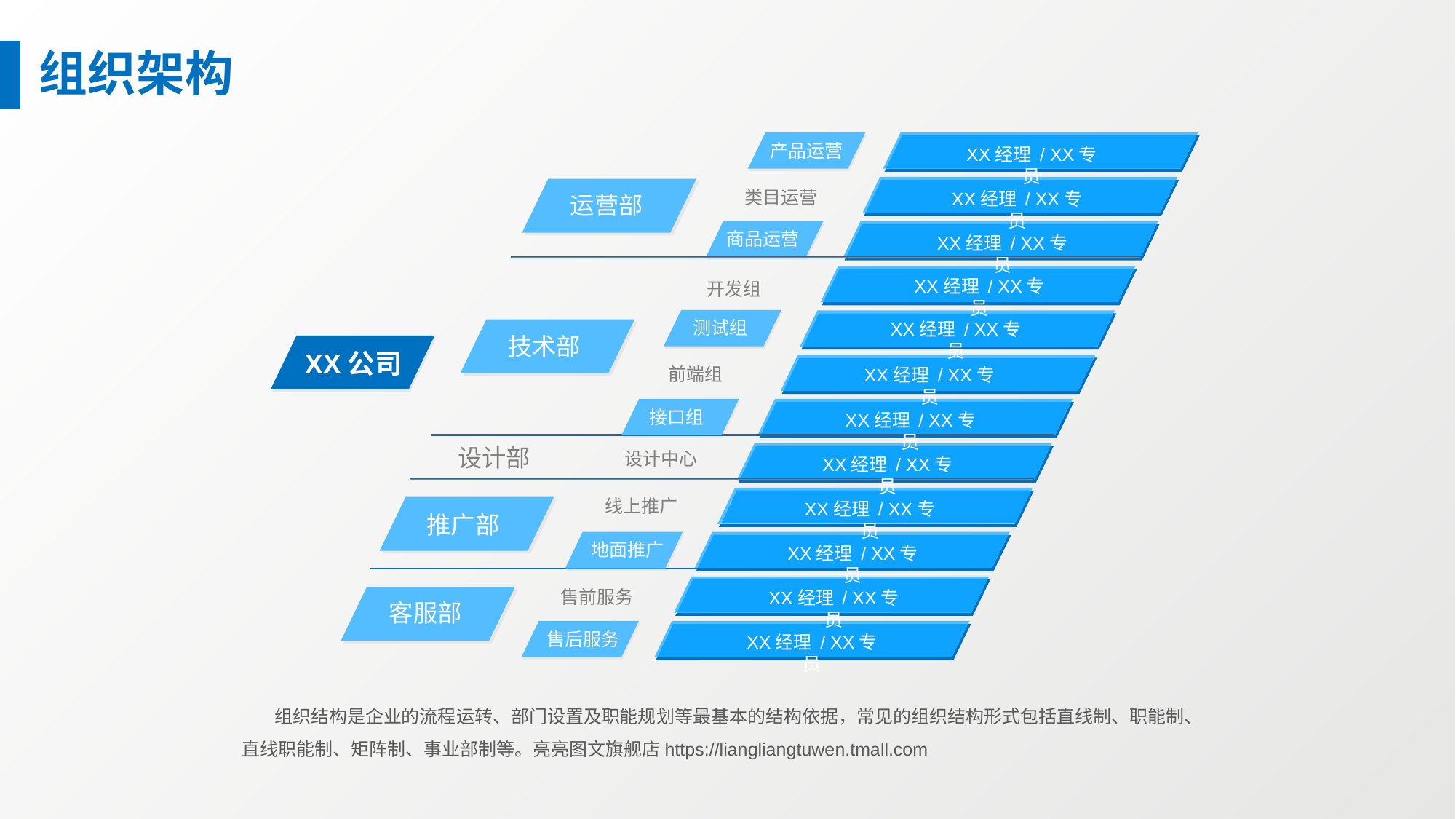

组织架构

产品运营

XX经理 / XX专员

类目运营

XX经理 / XX专员
运营部

商品运营

XX经理 / XX专员

XX经理 / XX专员
开发组

测试组

XX经理 / XX专员

技术部

XX公司

前端组

XX经理 / XX专员

接口组

XX经理 / XX专员

设计部
设计中心

XX经理 / XX专员

线上推广

XX经理 / XX专员

推广部

地面推广

XX经理 / XX专员

售前服务
XX经理 / XX专员

客服部

售后服务

XX经理 / XX专员
       组织结构是企业的流程运转、部门设置及职能规划等最基本的结构依据，常见的组织结构形式包括直线制、职能制、直线职能制、矩阵制、事业部制等。亮亮图文旗舰店https://liangliangtuwen.tmall.com